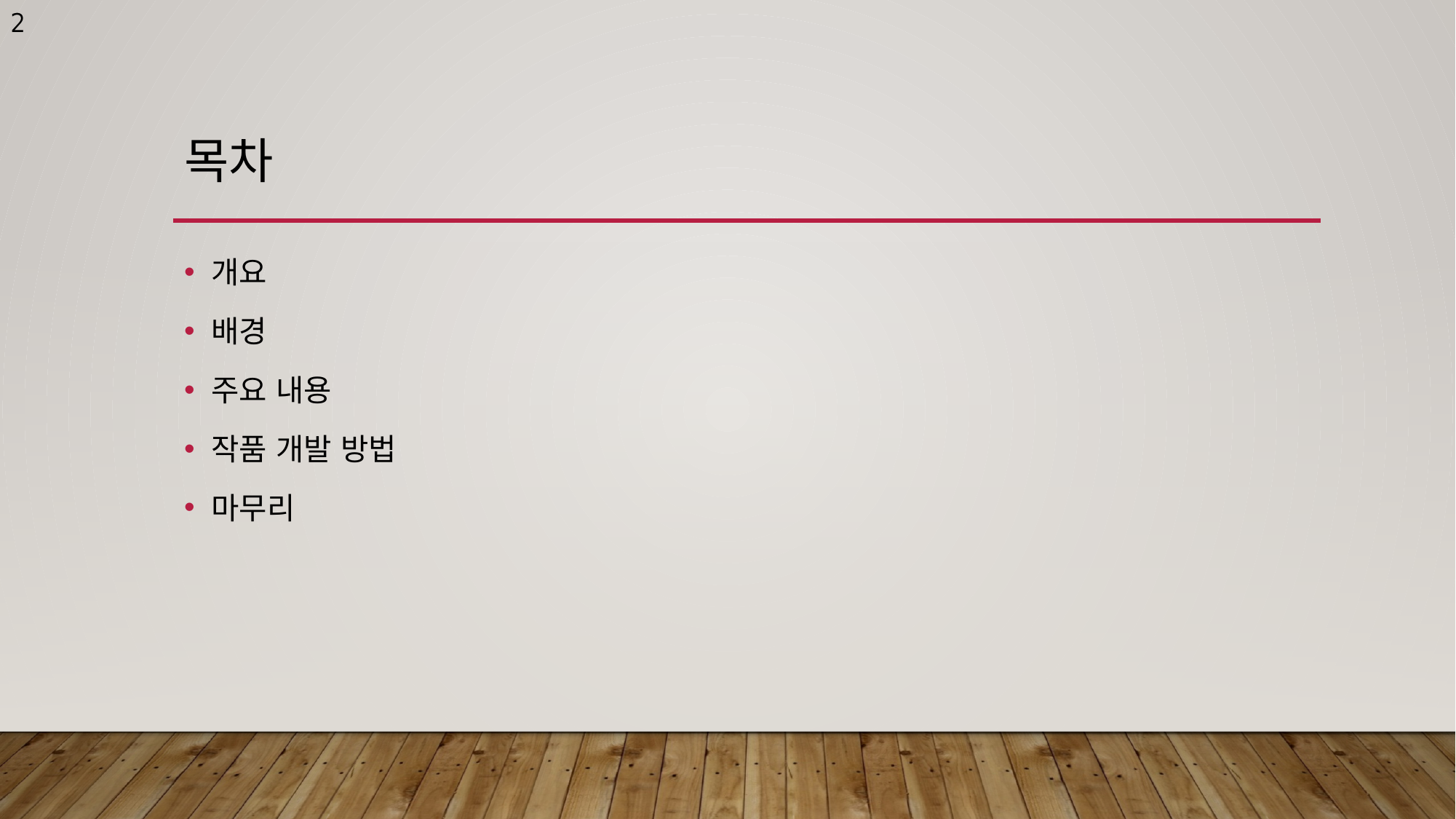

2
# 목차
개요
배경
주요 내용
작품 개발 방법
마무리